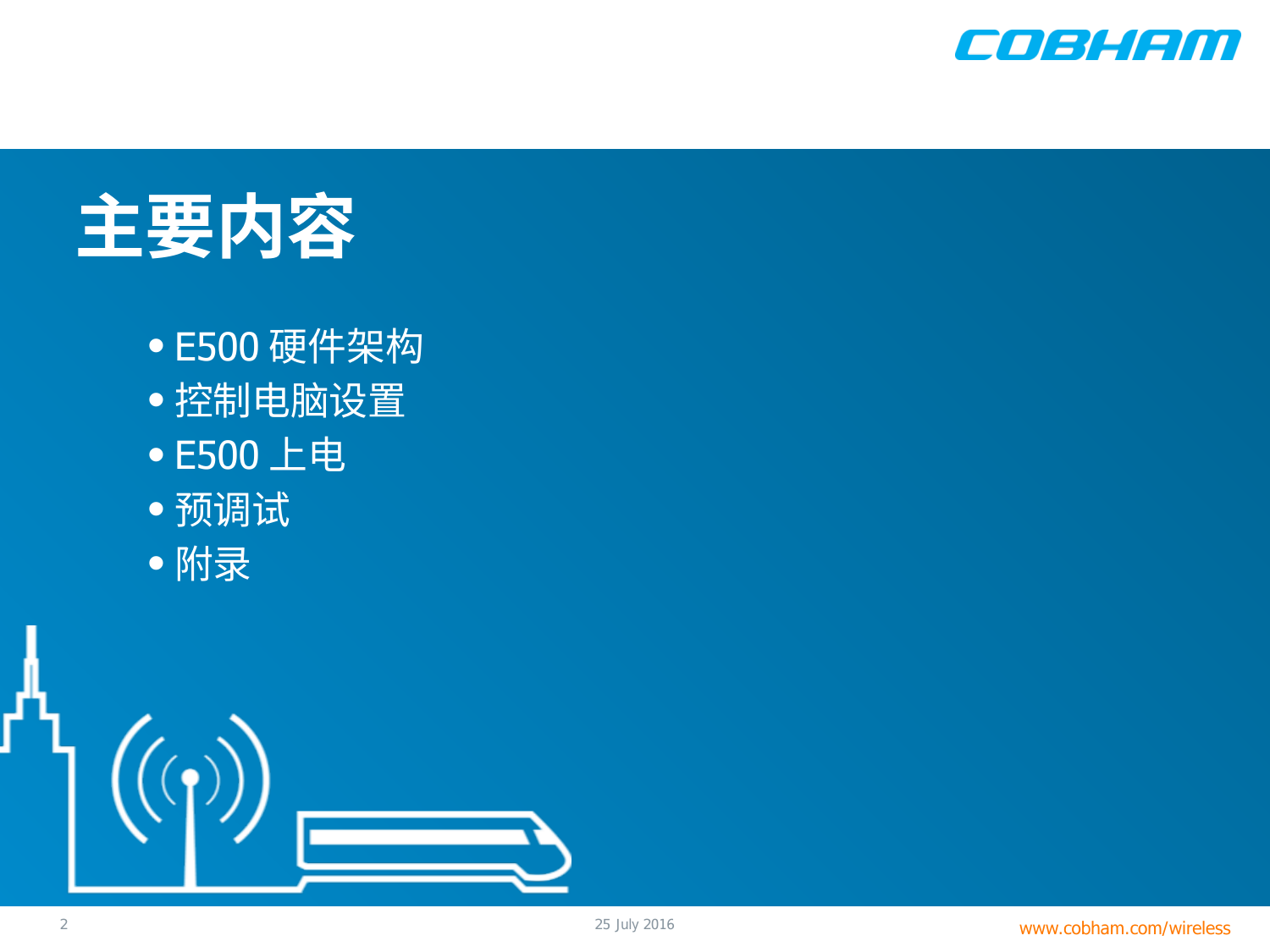

# 主要内容
E500硬件架构
控制电脑设置
E500上电
预调试
附录
2
25 July 2016